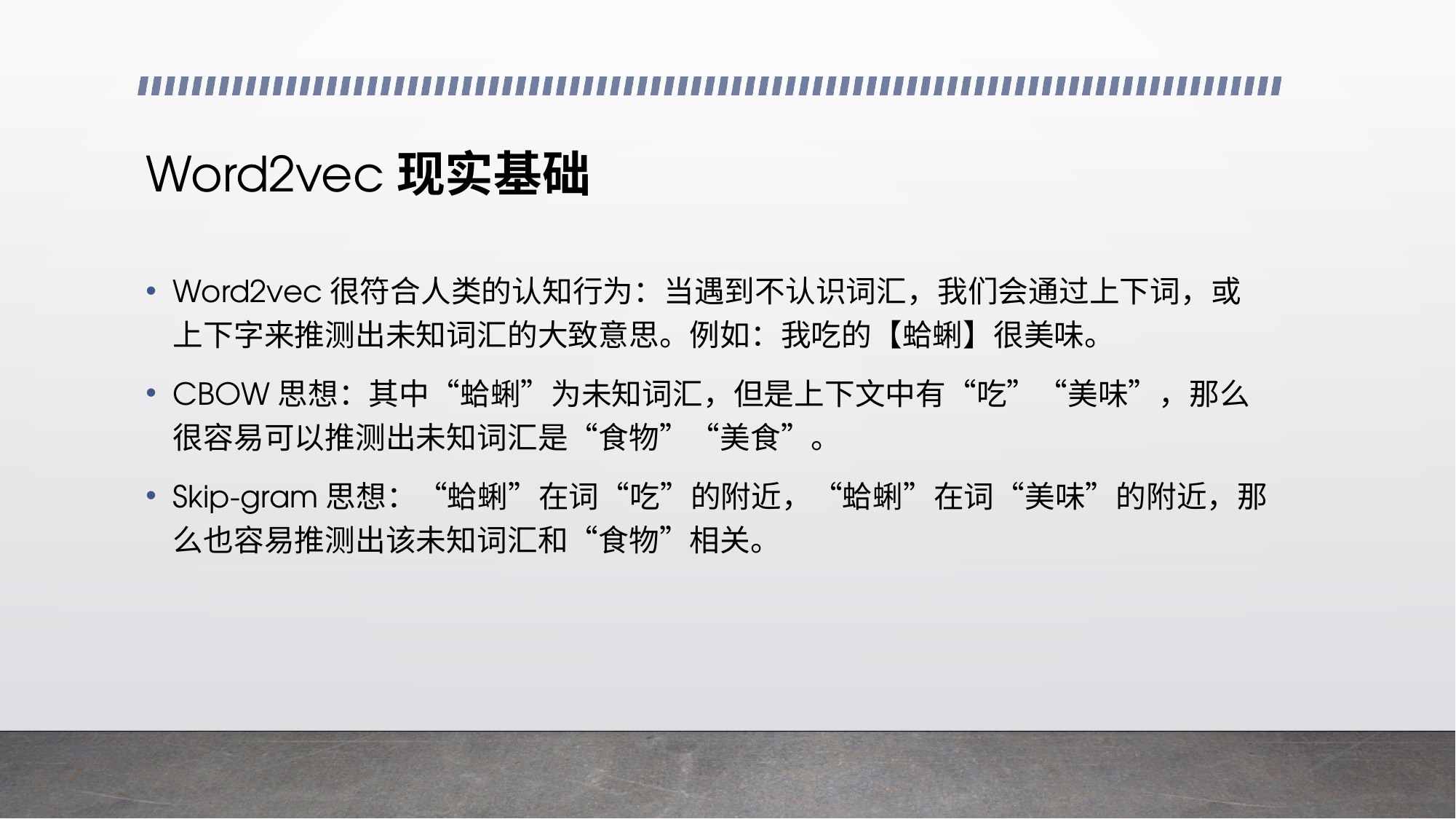

# Word2vec现实基础
Word2vec很符合人类的认知行为：当遇到不认识词汇，我们会通过上下词，或上下字来推测出未知词汇的大致意思。例如：我吃的【蛤蜊】很美味。
CBOW思想：其中“蛤蜊”为未知词汇，但是上下文中有“吃”“美味”，那么很容易可以推测出未知词汇是“食物”“美食”。
Skip-gram思想：“蛤蜊”在词“吃”的附近，“蛤蜊”在词“美味”的附近，那么也容易推测出该未知词汇和“食物”相关。